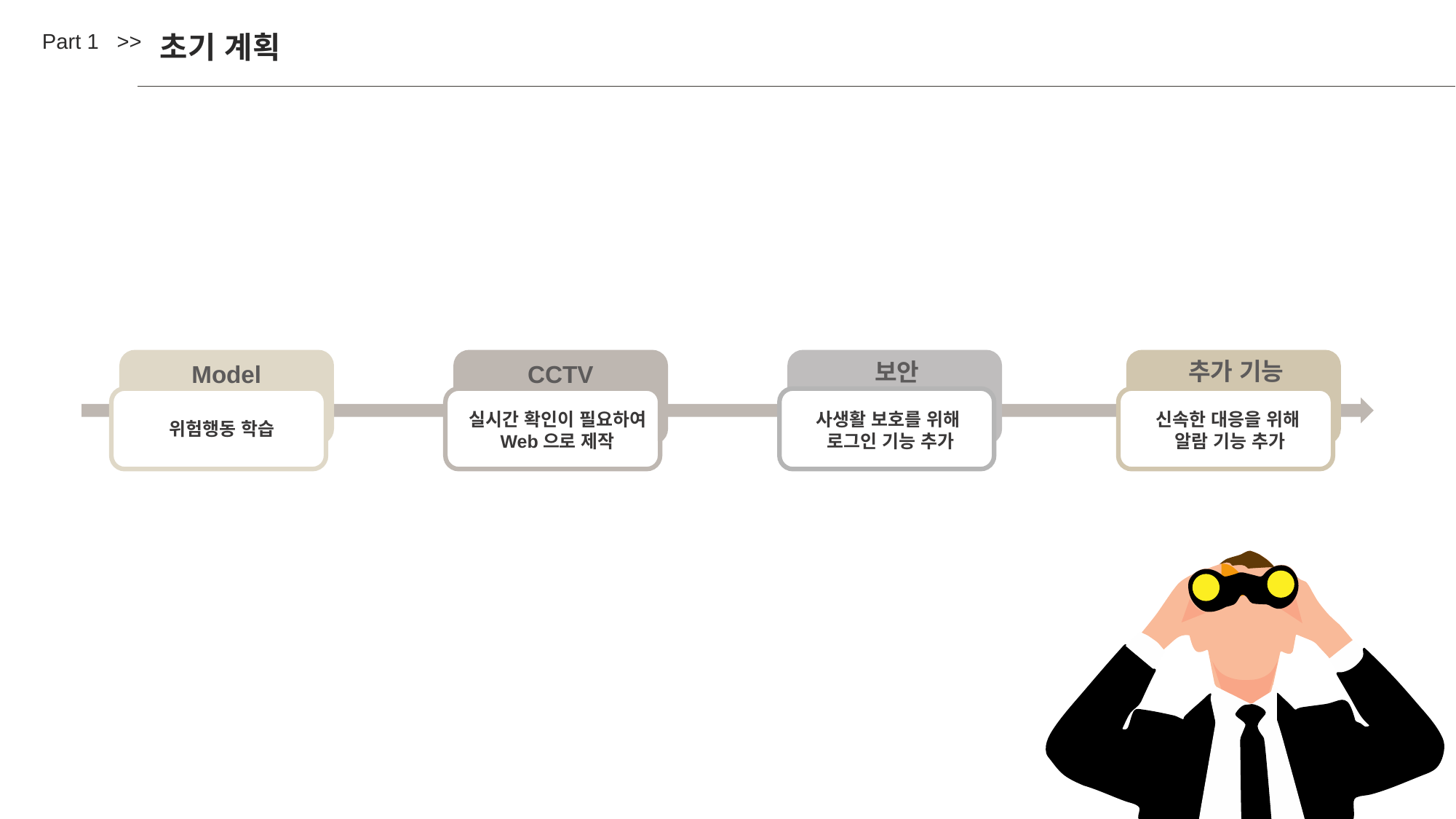

Part 1   >>
초기 계획

Model

위험행동 학습

CCTV

실시간 확인이 필요하여 Web으로 제작

추가 기능

신속한 대응을 위해
알람 기능 추가
보안

사생활 보호를 위해
로그인 기능 추가